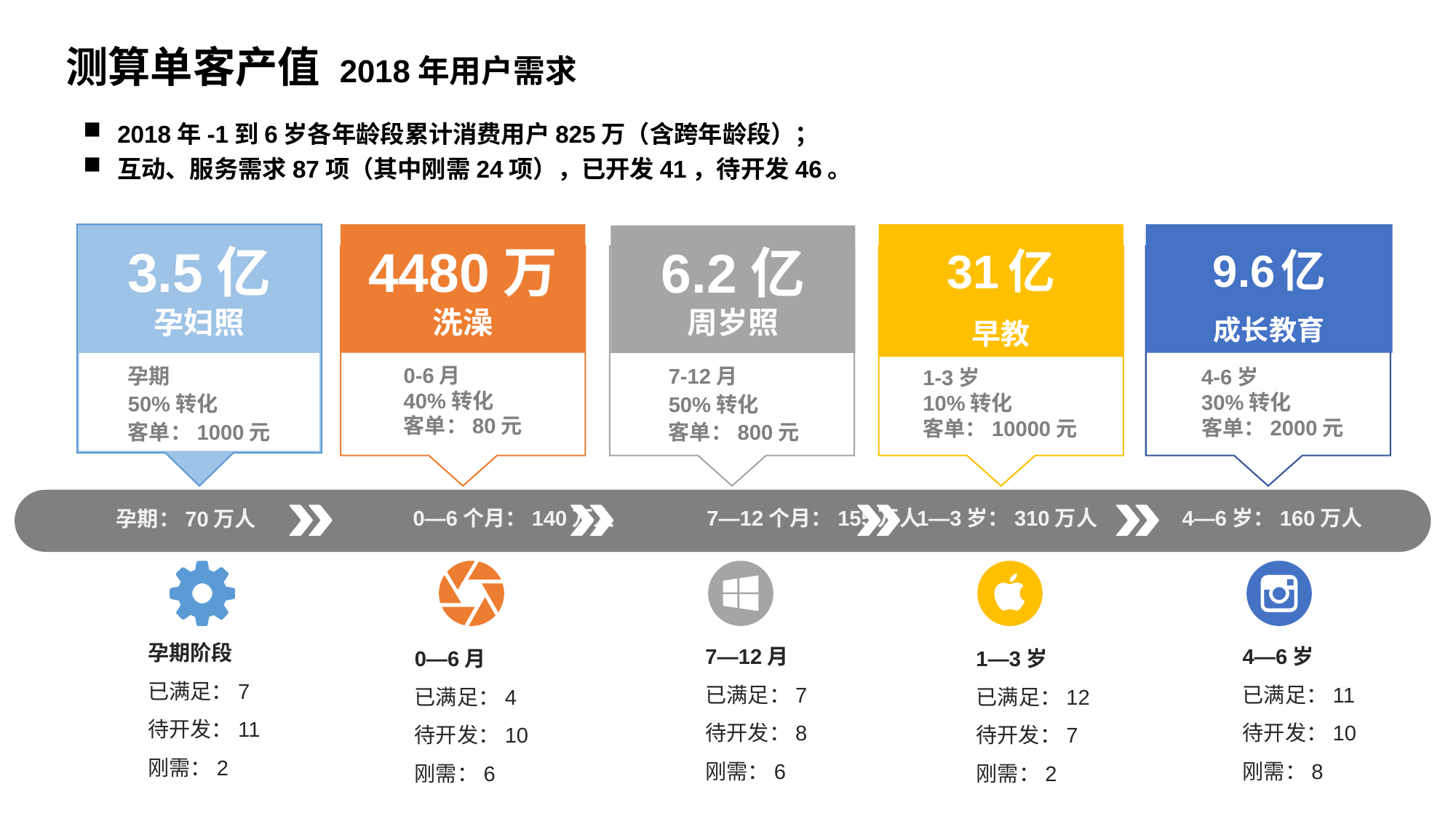

测算单客产值 2018年用户需求
2018年-1到6岁各年龄段累计消费用户825万（含跨年龄段）；
互动、服务需求87项（其中刚需24项），已开发41，待开发46。

3.5亿
孕妇照
4480万
洗澡
31亿
早教
9.6亿
成长教育
6.2亿
周岁照

孕期
50%转化
客单：1000元
0-6月
40%转化
客单：80元
1-3岁
10%转化
客单：10000元
7-12月
50%转化
客单：800元
4-6岁
30%转化
客单：2000元

0—6个月：140万人
7—12个月：155万人
1—3岁：310万人
4—6岁：160万人
孕期：70万人

孕期阶段
已满足：7
待开发：11
刚需：2
7—12月
已满足：7
待开发：8
刚需：6
4—6岁
已满足：11
待开发：10
刚需：8
0—6月
已满足：4
待开发：10
刚需：6
1—3岁
已满足：12
待开发：7
刚需：2